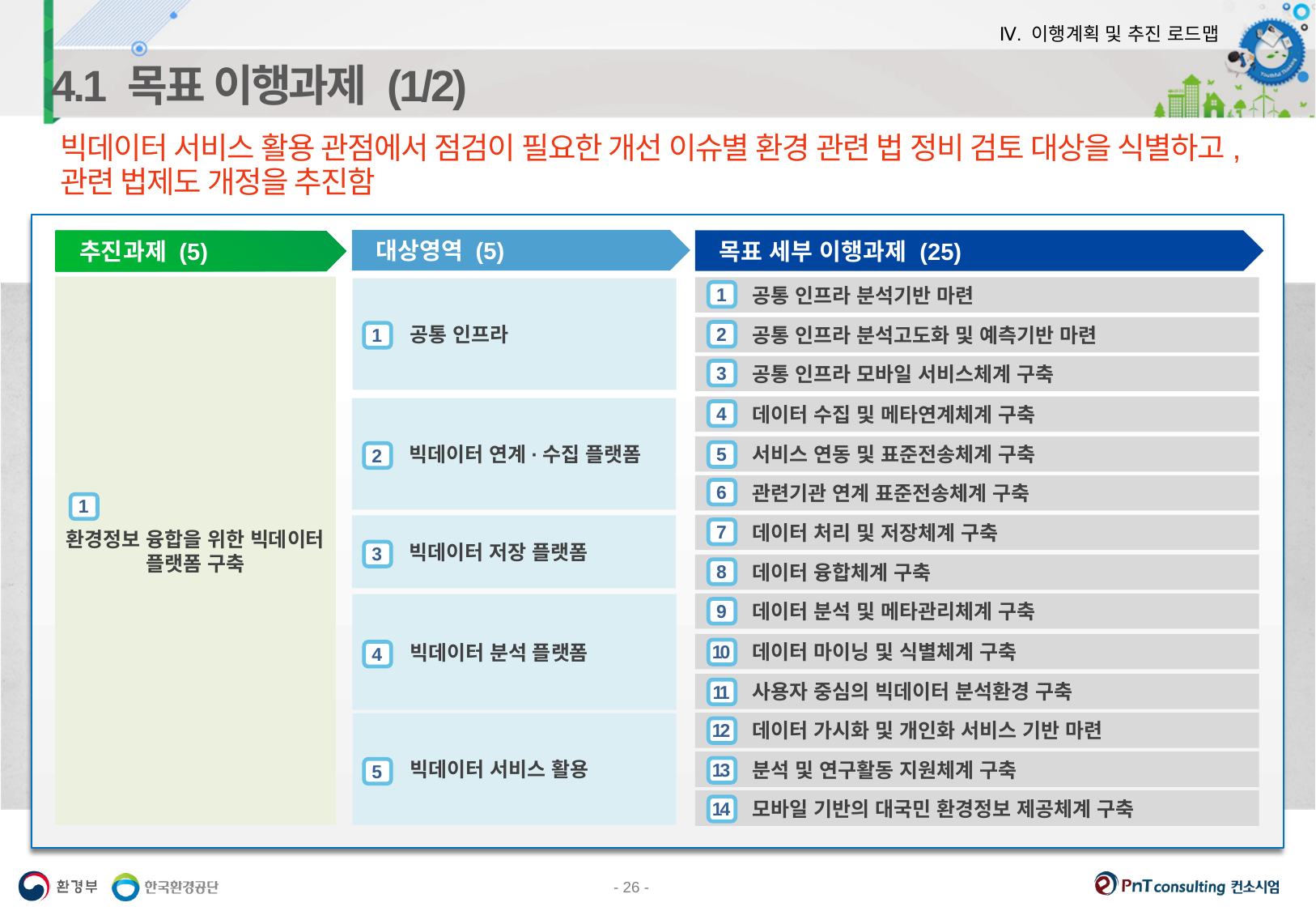

Ⅳ. 이행계획 및 추진 로드맵
4.1 목표 이행과제 (1/2)
빅데이터 서비스 활용 관점에서 점검이 필요한 개선 이슈별 환경 관련 법 정비 검토 대상을 식별하고, 관련 법제도 개정을 추진함
대상영역 (5)
목표 세부 이행과제 (25)
추진과제 (5)
환경정보 융합을 위한 빅데이터 플랫폼 구축
공통 인프라 분석기반 마련
공통 인프라

1
공통 인프라 분석고도화 및 예측기반 마련

2

1
공통 인프라 모바일 서비스체계 구축

3
데이터 수집 및 메타연계체계 구축
빅데이터 연계·수집 플랫폼

4
서비스 연동 및 표준전송체계 구축

5

2
관련기관 연계 표준전송체계 구축

6

1
데이터 처리 및 저장체계 구축
빅데이터 저장 플랫폼

7

3
데이터 융합체계 구축

8
데이터 분석 및 메타관리체계 구축
빅데이터 분석 플랫폼

9
데이터 마이닝 및 식별체계 구축

10

4
사용자 중심의 빅데이터 분석환경 구축

11
데이터 가시화 및 개인화 서비스 기반 마련
빅데이터 서비스 활용

12
분석 및 연구활동 지원체계 구축

13

5
모바일 기반의 대국민 환경정보 제공체계 구축

14